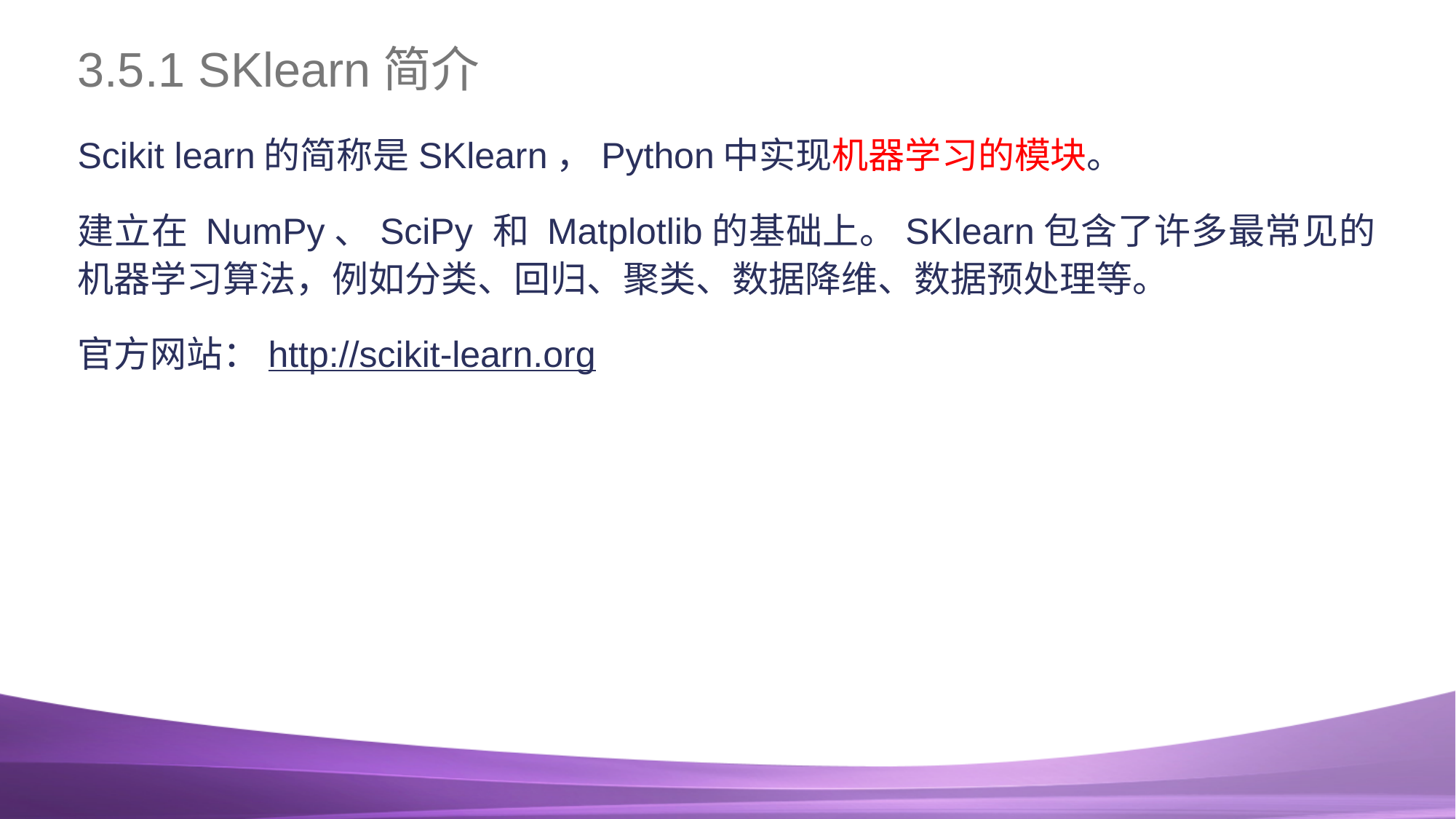

# 3.5.1 SKlearn简介
Scikit learn的简称是SKlearn，Python中实现机器学习的模块。
建立在 NumPy、SciPy 和 Matplotlib的基础上。SKlearn包含了许多最常见的机器学习算法，例如分类、回归、聚类、数据降维、数据预处理等。
官方网站：http://scikit-learn.org